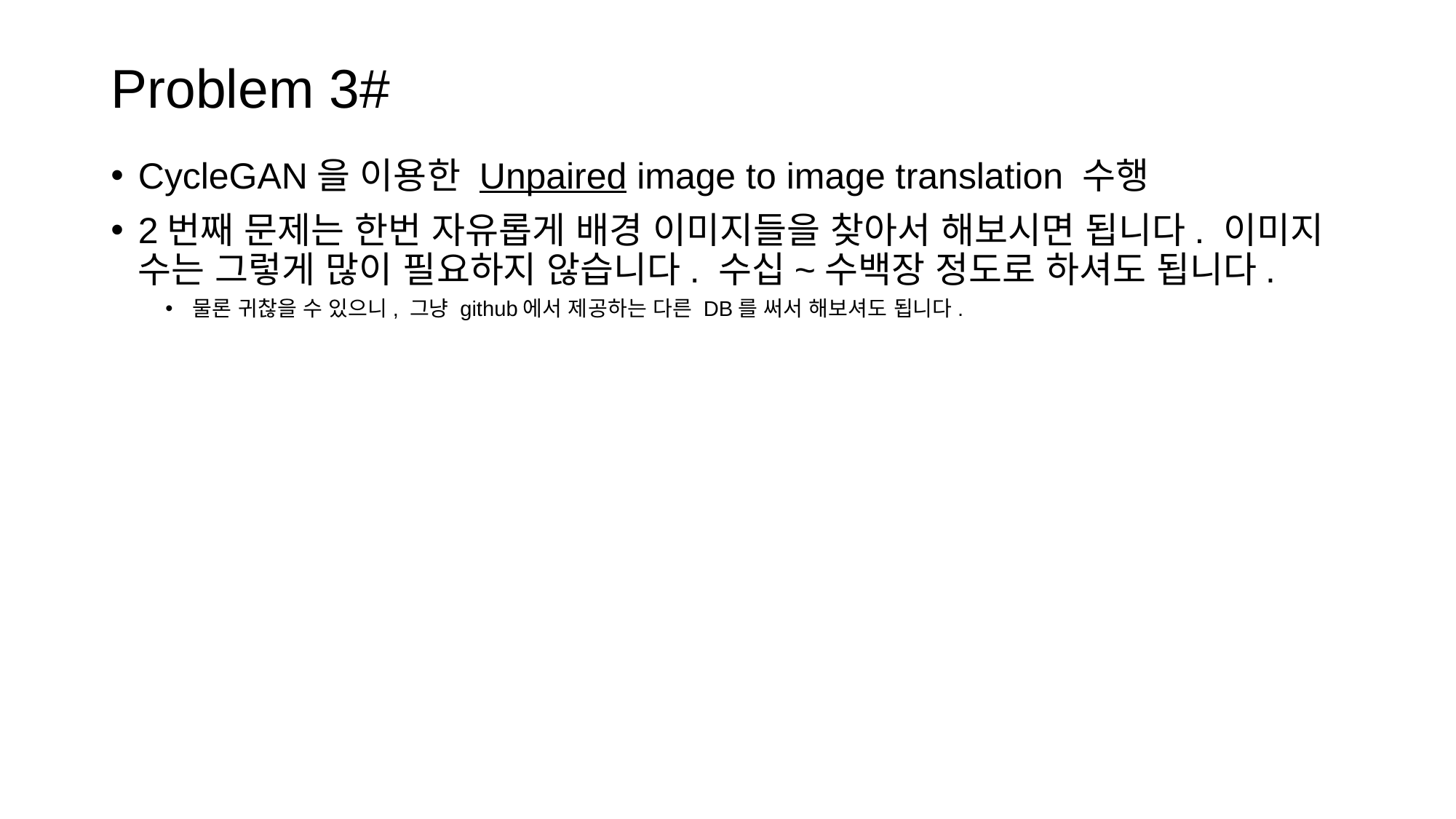

# Problem 3#
CycleGAN을 이용한 Unpaired image to image translation 수행
2번째 문제는 한번 자유롭게 배경 이미지들을 찾아서 해보시면 됩니다. 이미지 수는 그렇게 많이 필요하지 않습니다. 수십~수백장 정도로 하셔도 됩니다.
물론 귀찮을 수 있으니, 그냥 github에서 제공하는 다른 DB를 써서 해보셔도 됩니다.